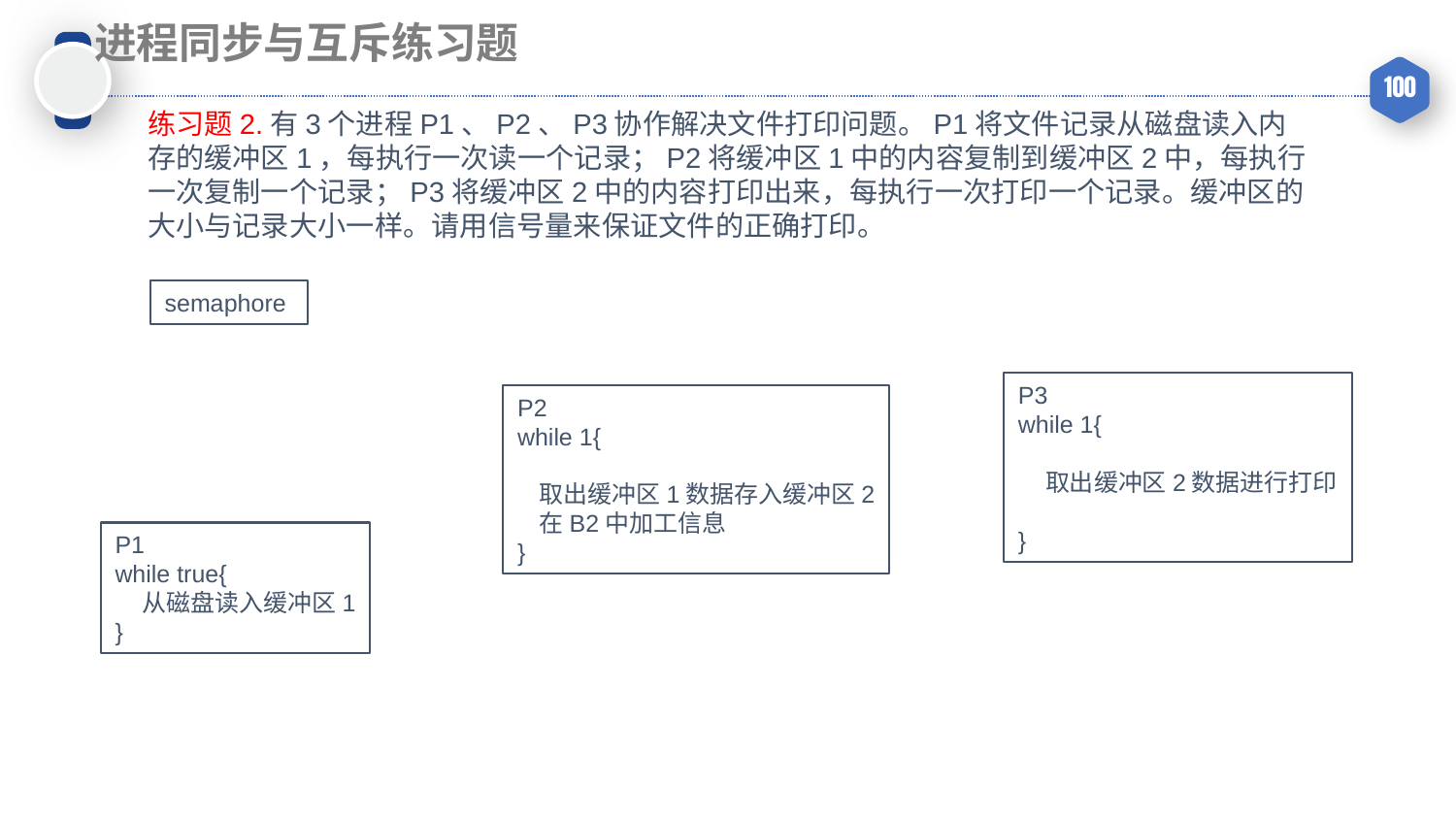

进程同步与互斥练习题
练习题2.有3个进程P1、P2、P3协作解决文件打印问题。P1将文件记录从磁盘读入内存的缓冲区1，每执行一次读一个记录；P2将缓冲区1中的内容复制到缓冲区2中，每执行一次复制一个记录；P3将缓冲区2中的内容打印出来，每执行一次打印一个记录。缓冲区的大小与记录大小一样。请用信号量来保证文件的正确打印。
semaphore
P3
while 1{

    取出缓冲区2数据进行打印

}
P2
while 1{

   取出缓冲区1数据存入缓冲区2
   在B2中加工信息
}
P1
while true{
    从磁盘读入缓冲区1
}